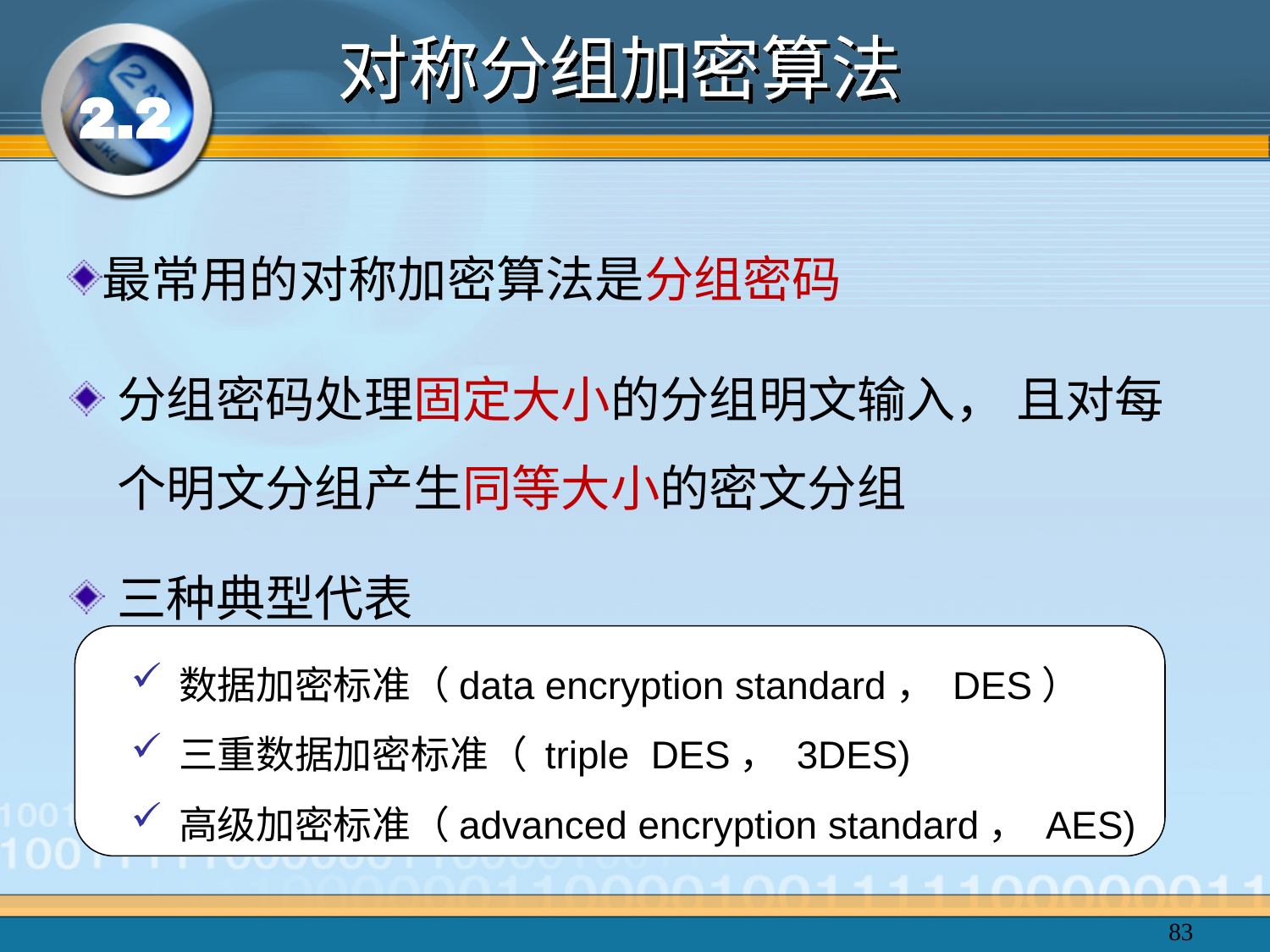

# 对称分组加密算法
2.2
最常用的对称加密算法是分组密码
分组密码处理固定大小的分组明文输入， 且对每个明文分组产生同等大小的密文分组
三种典型代表
数据加密标准（data encryption standard， DES）
三重数据加密标准（ triple  DES， 3DES)
高级加密标准（advanced encryption standard， AES)

83